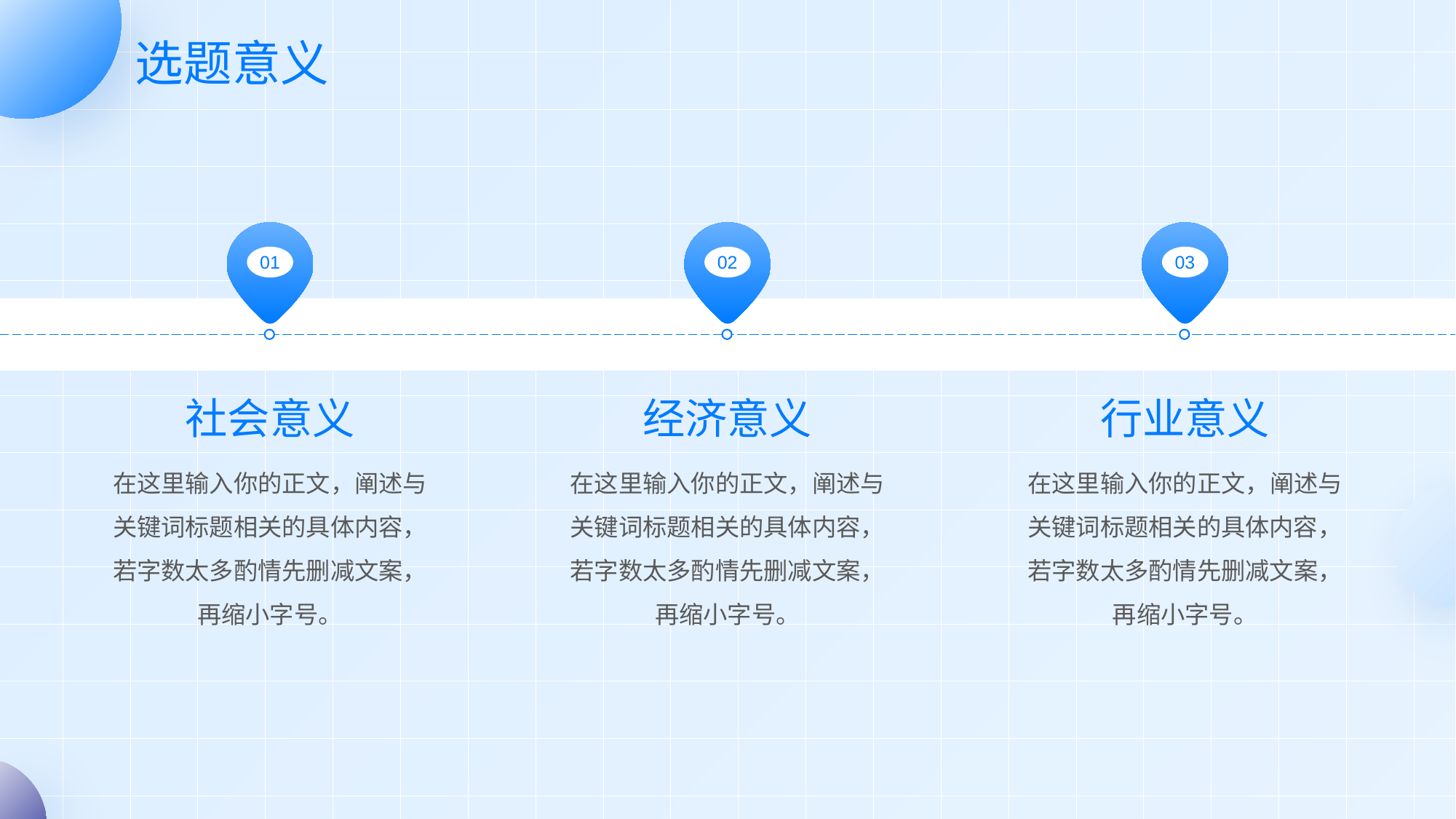

# 选题意义

01
02
03

社会意义
经济意义
行业意义
在这里输入你的正文，阐述与关键词标题相关的具体内容，若字数太多酌情先删减文案，再缩小字号。
在这里输入你的正文，阐述与关键词标题相关的具体内容，若字数太多酌情先删减文案，再缩小字号。
在这里输入你的正文，阐述与关键词标题相关的具体内容，若字数太多酌情先删减文案，再缩小字号。